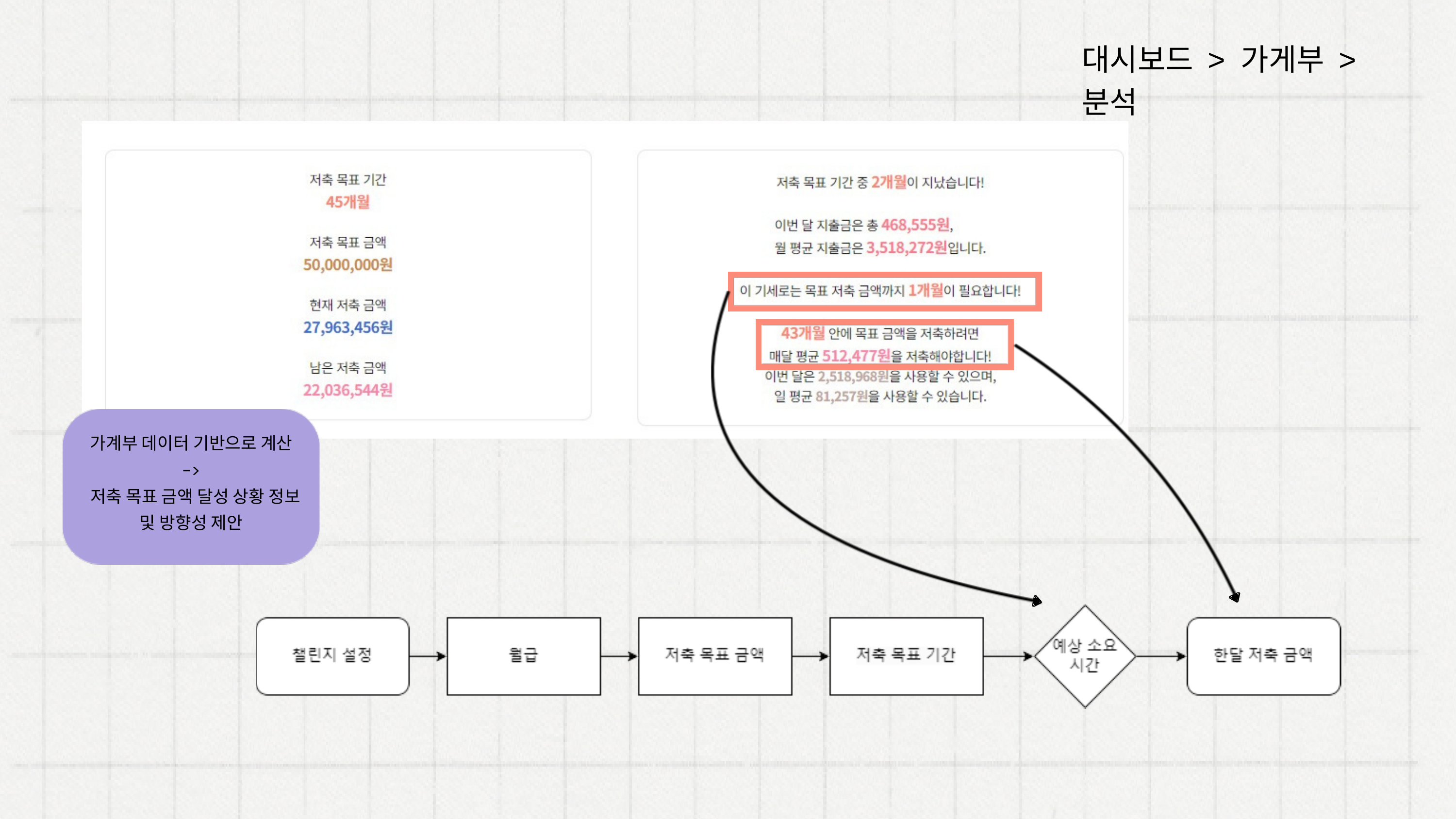

대시보드 > 가게부 > 분석

가계부 데이터 기반으로 계산
->
 저축 목표 금액 달성 상황 정보 및 방향성 제안